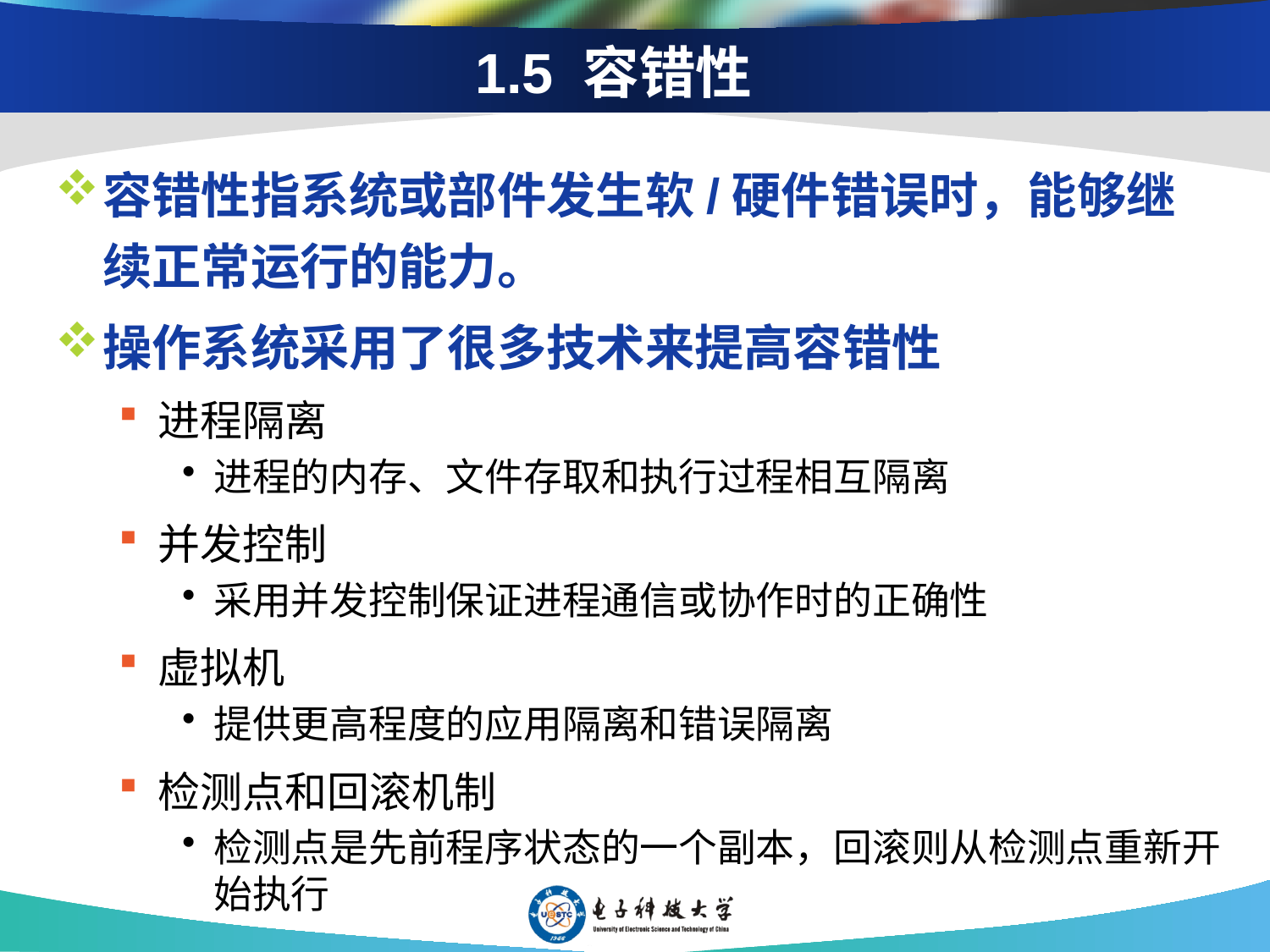

# 1.5 容错性
容错性指系统或部件发生软/硬件错误时，能够继续正常运行的能力。
操作系统采用了很多技术来提高容错性
进程隔离
进程的内存、文件存取和执行过程相互隔离
并发控制
采用并发控制保证进程通信或协作时的正确性
虚拟机
提供更高程度的应用隔离和错误隔离
检测点和回滚机制
检测点是先前程序状态的一个副本，回滚则从检测点重新开始执行